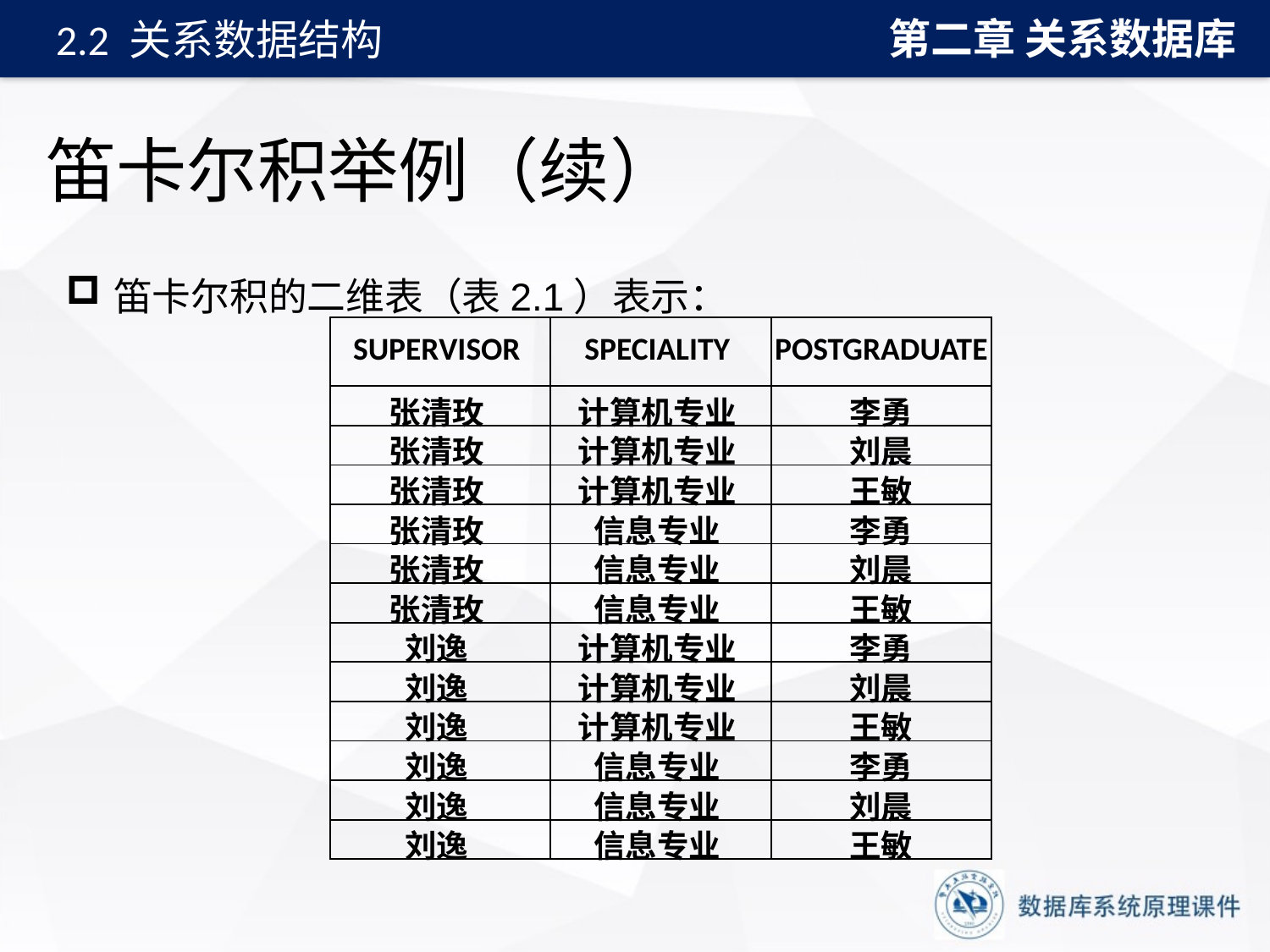

第二章 关系数据库
2.2 关系数据结构
# 笛卡尔积举例（续）
笛卡尔积的二维表（表2.1）表示：
| SUPERVISOR | SPECIALITY | POSTGRADUATE |
| --- | --- | --- |
| 张清玫 | 计算机专业 | 李勇 |
| 张清玫 | 计算机专业 | 刘晨 |
| 张清玫 | 计算机专业 | 王敏 |
| 张清玫 | 信息专业 | 李勇 |
| 张清玫 | 信息专业 | 刘晨 |
| 张清玫 | 信息专业 | 王敏 |
| 刘逸 | 计算机专业 | 李勇 |
| 刘逸 | 计算机专业 | 刘晨 |
| 刘逸 | 计算机专业 | 王敏 |
| 刘逸 | 信息专业 | 李勇 |
| 刘逸 | 信息专业 | 刘晨 |
| 刘逸 | 信息专业 | 王敏 |